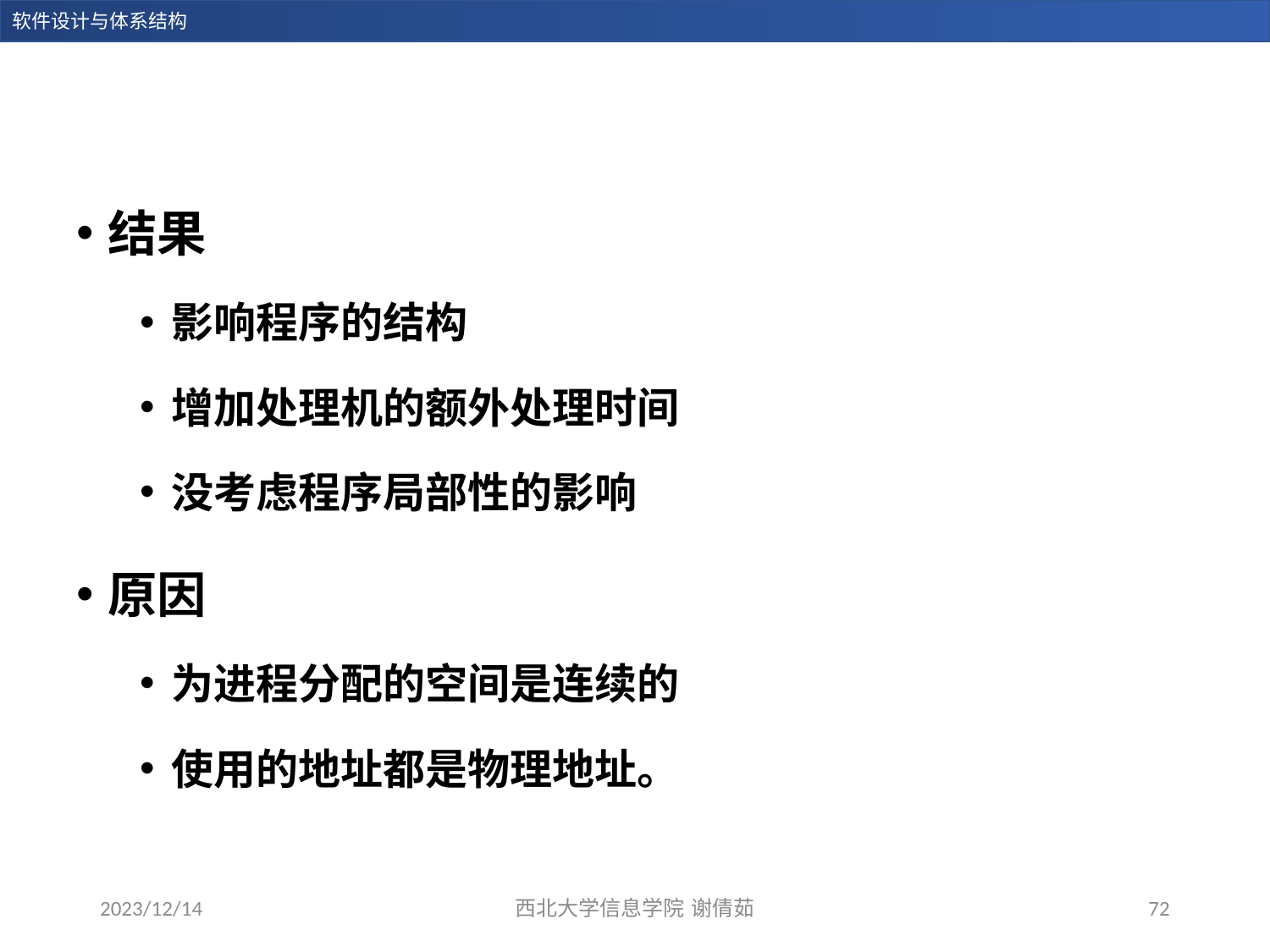

结果
影响程序的结构
增加处理机的额外处理时间
没考虑程序局部性的影响
原因
为进程分配的空间是连续的
使用的地址都是物理地址。
2023/12/14
西北大学信息学院 谢倩茹
72